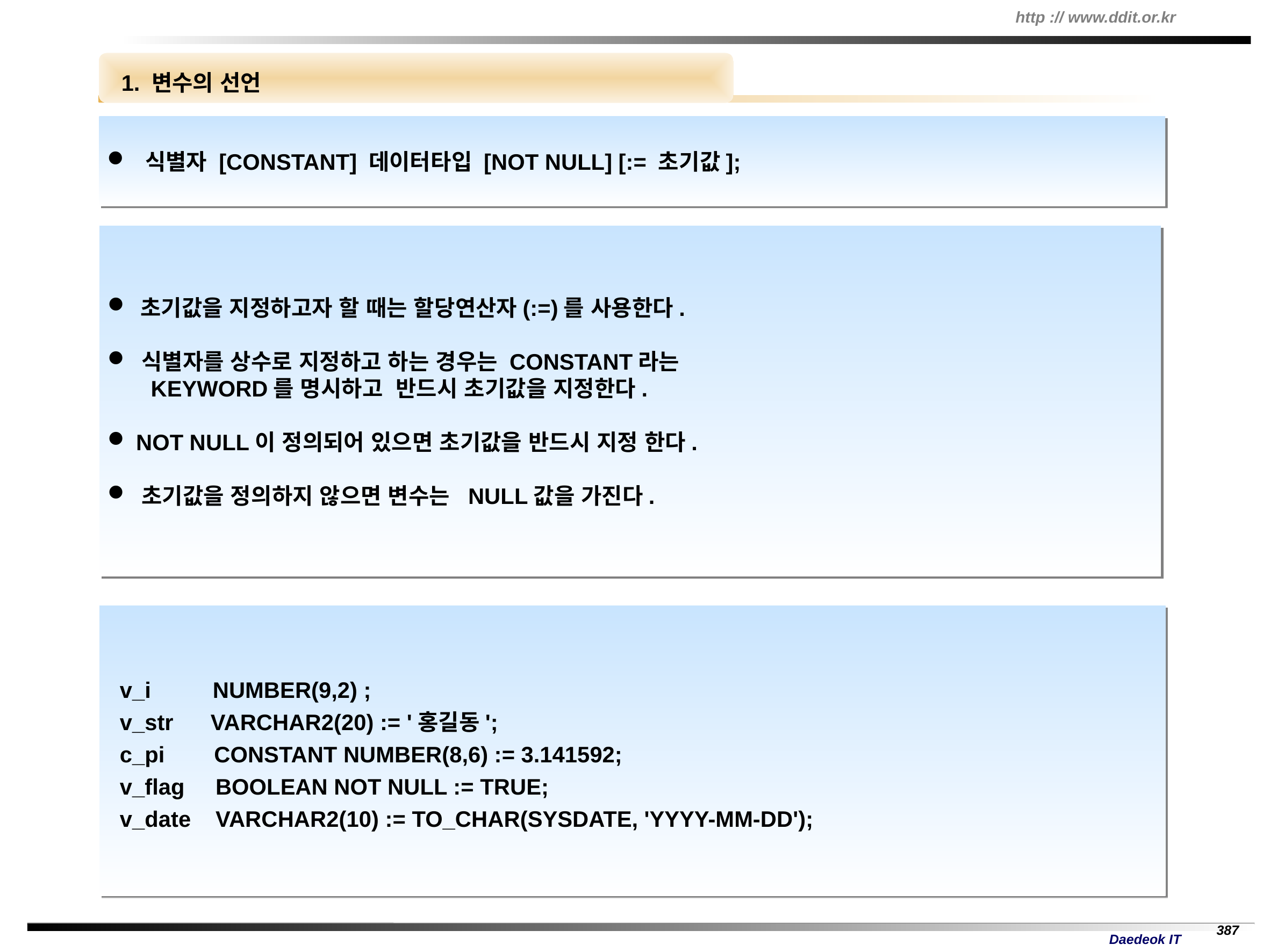

1. 변수의 선언

  식별자 [CONSTANT] 데이터타입 [NOT NULL] [:= 초기값];
 초기값을 지정하고자 할 때는 할당연산자(:=)를 사용한다.

 식별자를 상수로 지정하고 하는 경우는 CONSTANT라는
   KEYWORD를 명시하고  반드시 초기값을 지정한다.

 NOT NULL이 정의되어 있으면 초기값을 반드시 지정 한다.

 초기값을 정의하지 않으면 변수는  NULL값을 가진다.
  v_i          NUMBER(9,2) ;
  v_str      VARCHAR2(20) := '홍길동';
  c_pi        CONSTANT NUMBER(8,6) := 3.141592;
  v_flag     BOOLEAN NOT NULL := TRUE;
  v_date    VARCHAR2(10) := TO_CHAR(SYSDATE, 'YYYY-MM-DD');